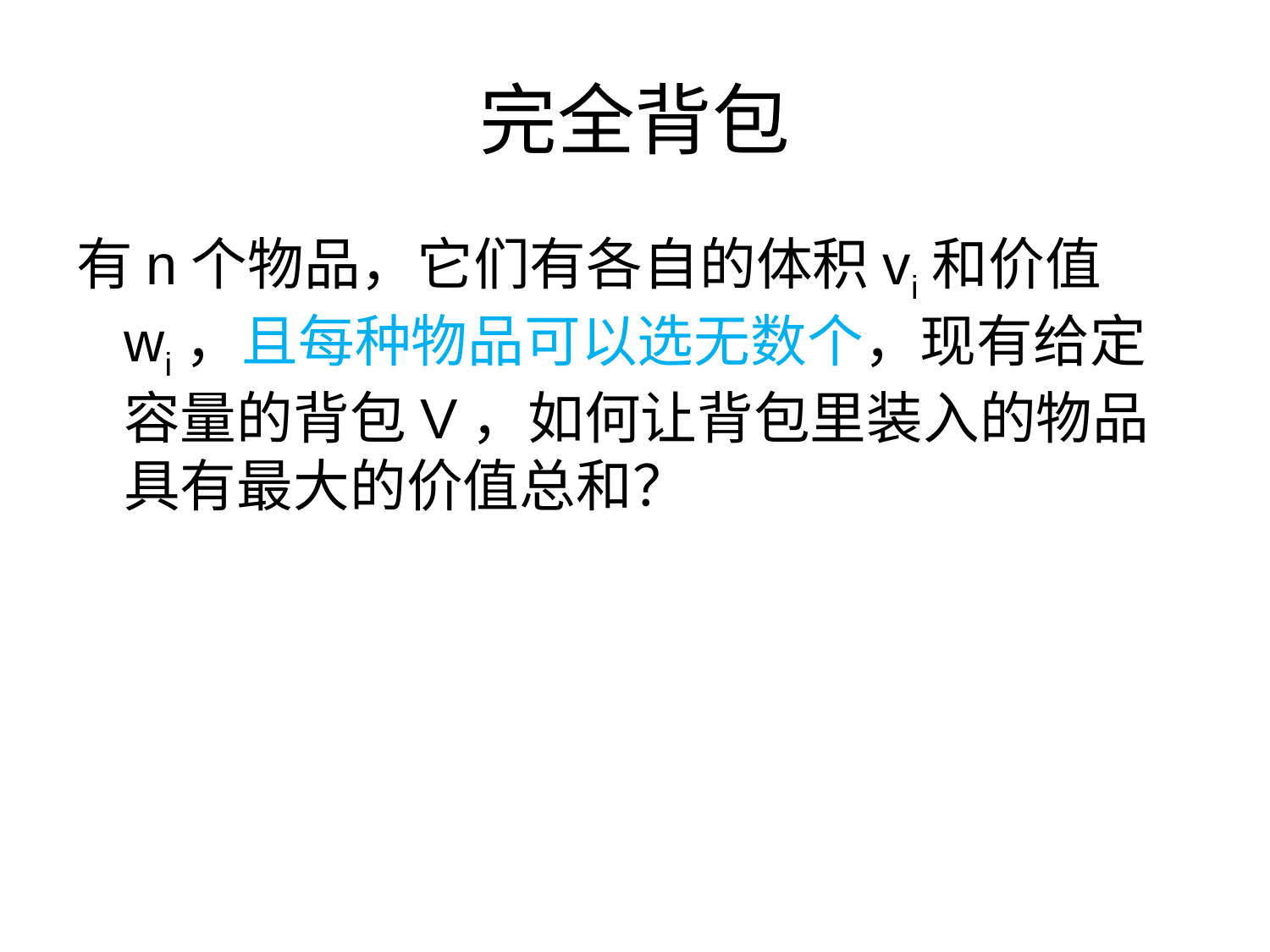

# 完全背包
有n个物品，它们有各自的体积vi和价值wi，且每种物品可以选无数个，现有给定容量的背包V，如何让背包里装入的物品具有最大的价值总和？